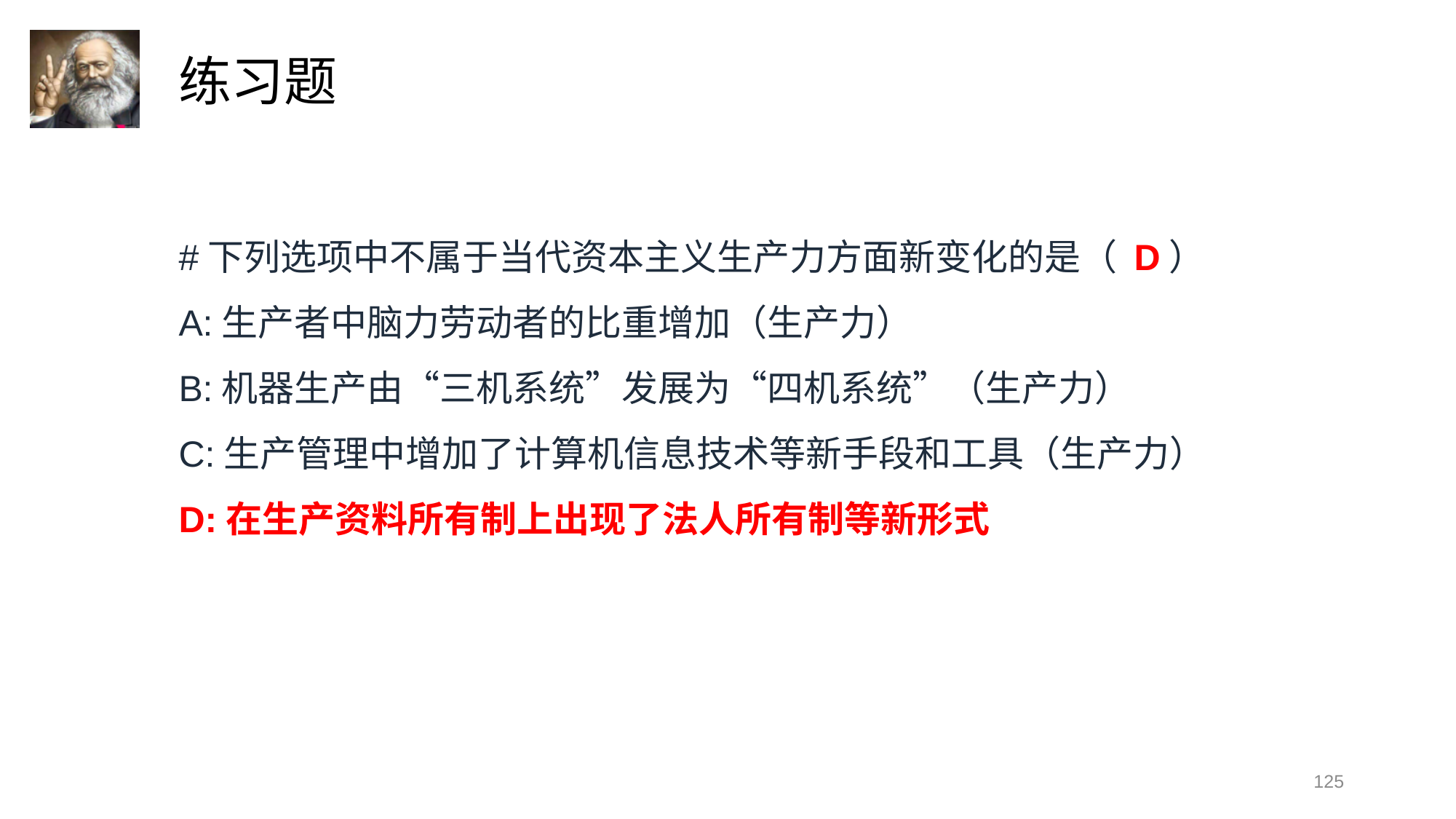

#下列选项中不属于当代资本主义生产力方面新变化的是（ D）
A:生产者中脑力劳动者的比重增加（生产力）
B:机器生产由“三机系统”发展为“四机系统”（生产力）
C:生产管理中增加了计算机信息技术等新手段和工具（生产力）
D:在生产资料所有制上出现了法人所有制等新形式
125